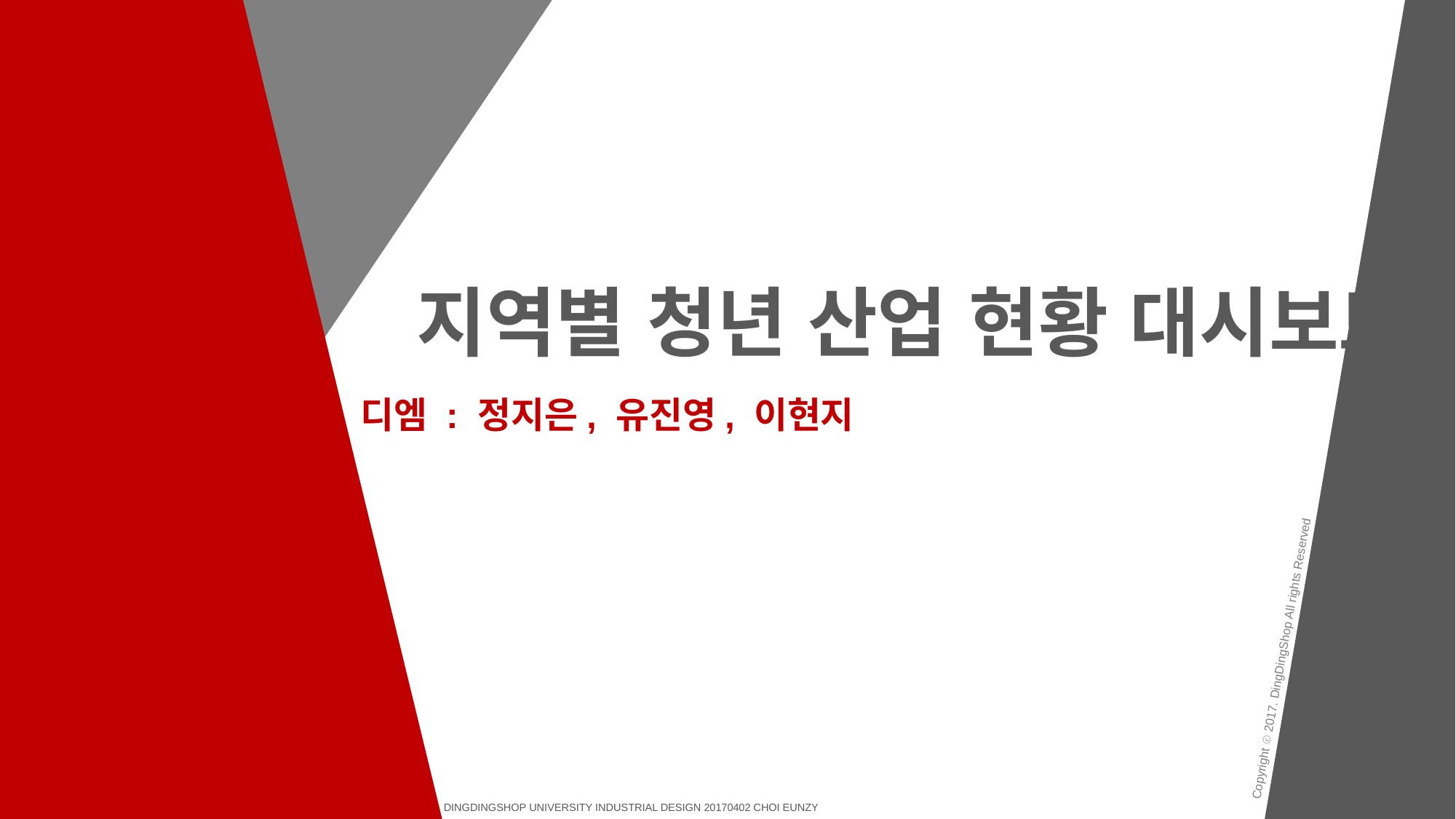

지역별 청년 산업 현황 대시보드
디엠 : 정지은, 유진영, 이현지
Copyright ⓒ 2017. DingDingShop All rights Reserved
DINGDINGSHOP UNIVERSITY INDUSTRIAL DESIGN 20170402 CHOI EUNZY